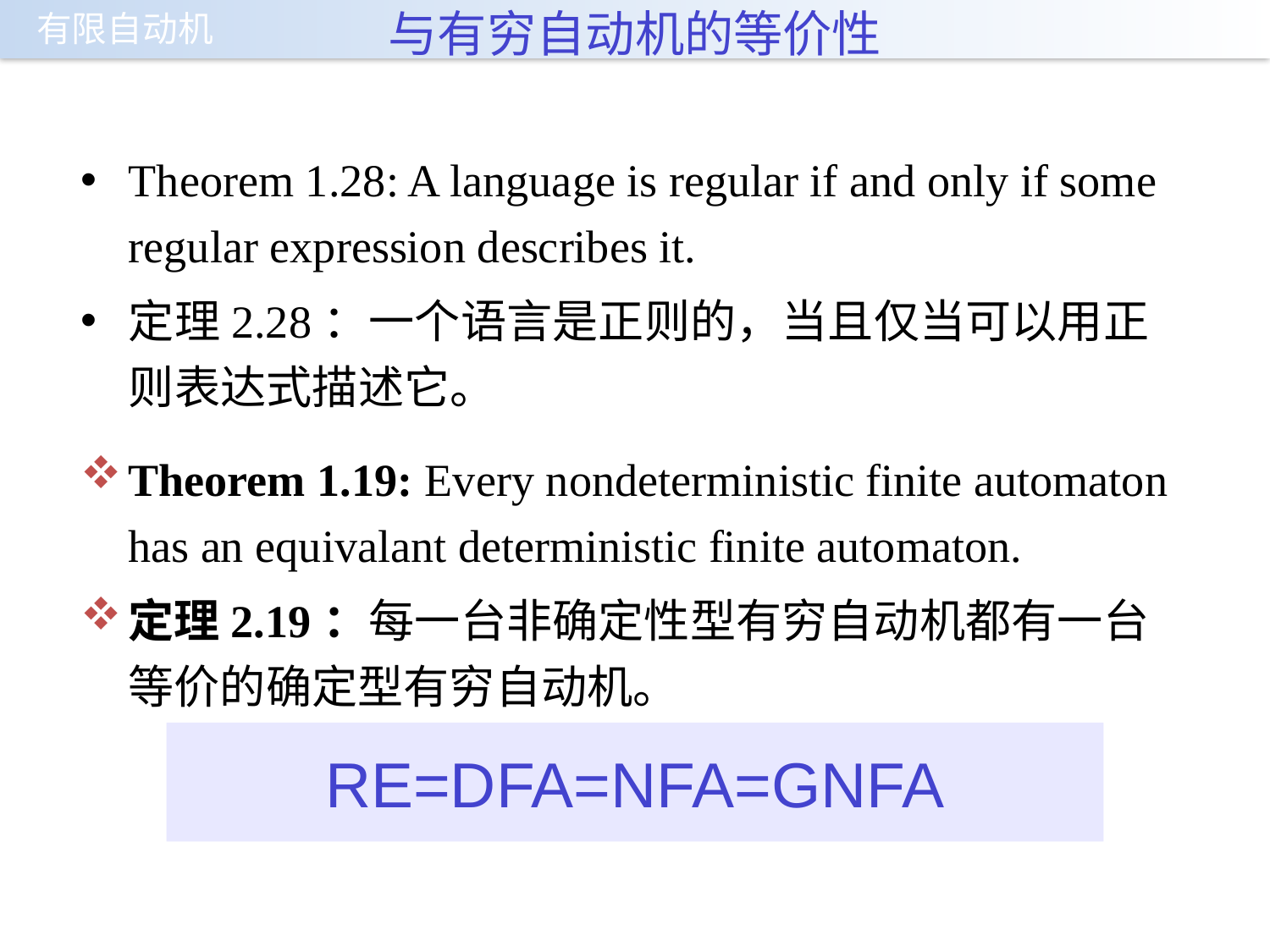

# 与有穷自动机的等价性
Theorem 1.28: A language is regular if and only if some regular expression describes it.
定理2.28：一个语言是正则的，当且仅当可以用正则表达式描述它。

Theorem 1.19: Every nondeterministic finite automaton has an equivalant deterministic finite automaton.
定理2.19：每一台非确定性型有穷自动机都有一台等价的确定型有穷自动机。

RE=DFA=NFA=GNFA